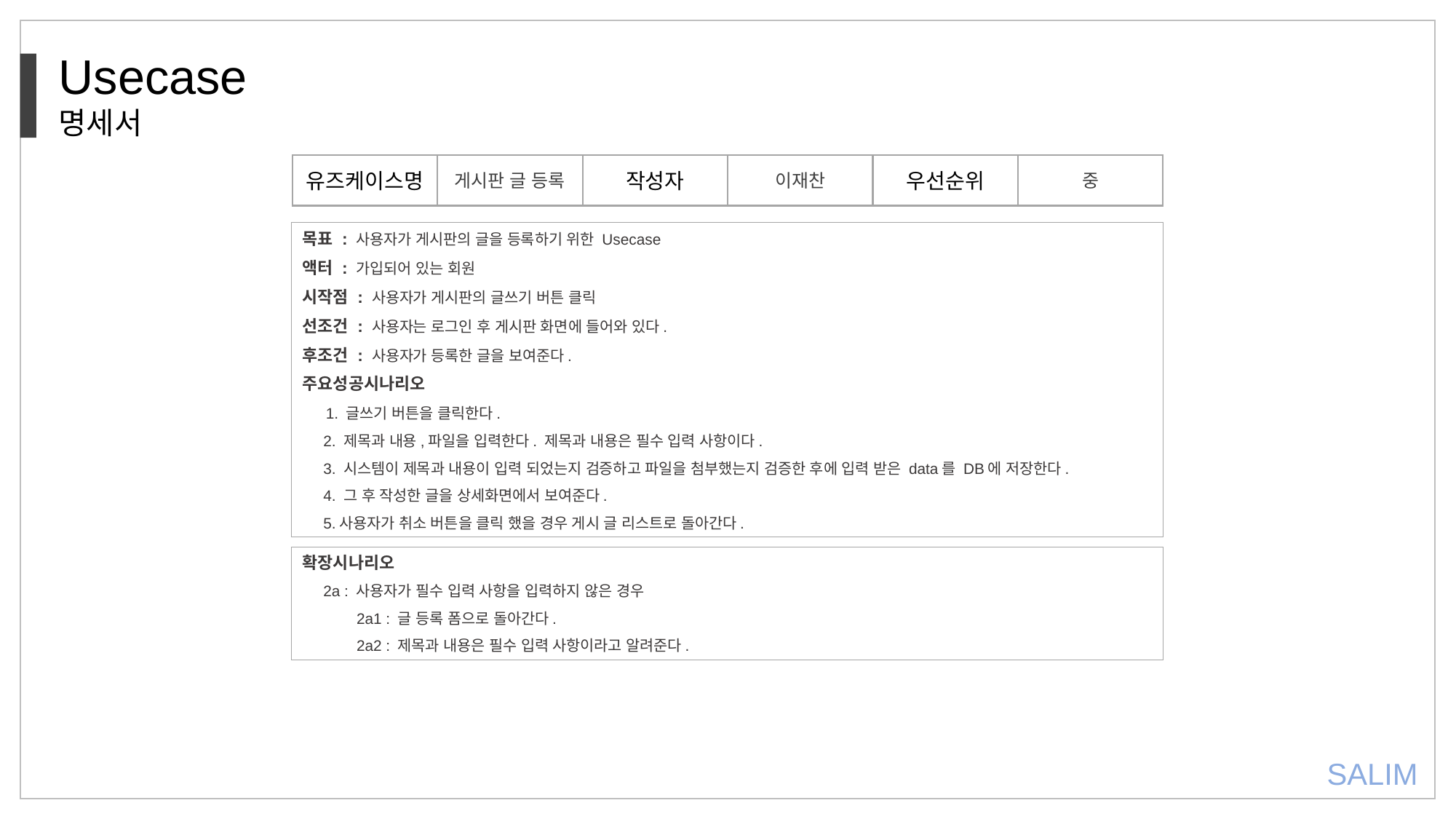

Usecase
명세서

유즈케이스명
중
게시판 글 등록
작성자
이재찬
우선순위
목표 : 사용자가 게시판의 글을 등록하기 위한 Usecase
액터 : 가입되어 있는 회원
시작점 : 사용자가 게시판의 글쓰기 버튼 클릭
선조건 : 사용자는 로그인 후 게시판 화면에 들어와 있다.
후조건 : 사용자가 등록한 글을 보여준다.
주요성공시나리오
     1. 글쓰기 버튼을 클릭한다.
     2. 제목과 내용,파일을 입력한다. 제목과 내용은 필수 입력 사항이다.
     3. 시스템이 제목과 내용이 입력 되었는지 검증하고 파일을 첨부했는지 검증한 후에 입력 받은 data를 DB에 저장한다.
     4. 그 후 작성한 글을 상세화면에서 보여준다.
     5.사용자가 취소 버튼을 클릭 했을 경우 게시 글 리스트로 돌아간다.
확장시나리오
     2a : 사용자가 필수 입력 사항을 입력하지 않은 경우
             2a1 : 글 등록 폼으로 돌아간다.
             2a2 : 제목과 내용은 필수 입력 사항이라고 알려준다.
SALIM